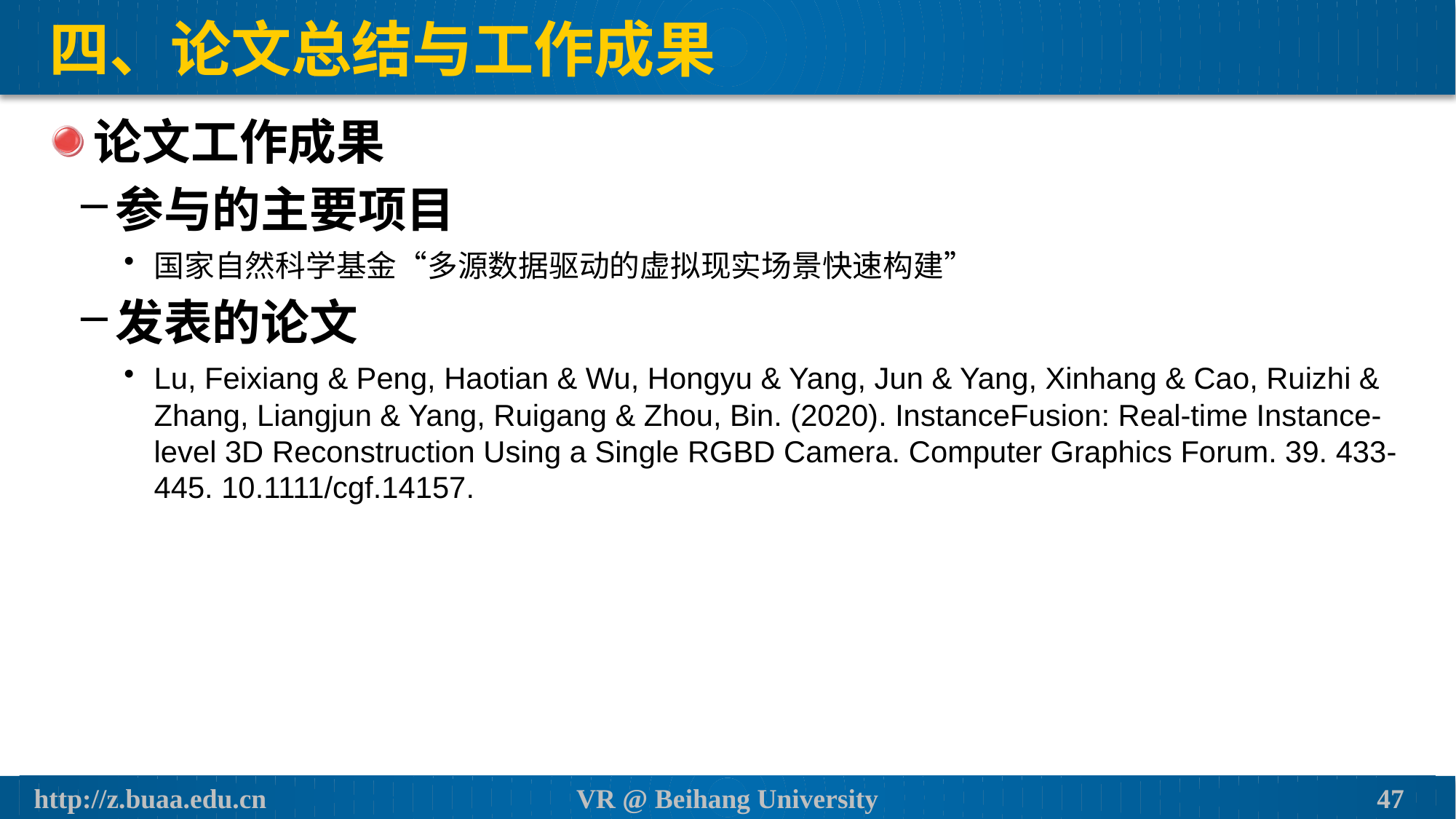

# 四、论文总结与工作成果
论文工作成果
参与的主要项目
国家自然科学基金“多源数据驱动的虚拟现实场景快速构建”
发表的论文
Lu, Feixiang & Peng, Haotian & Wu, Hongyu & Yang, Jun & Yang, Xinhang & Cao, Ruizhi & Zhang, Liangjun & Yang, Ruigang & Zhou, Bin. (2020). InstanceFusion: Real‐time Instance‐level 3D Reconstruction Using a Single RGBD Camera. Computer Graphics Forum. 39. 433-445. 10.1111/cgf.14157.